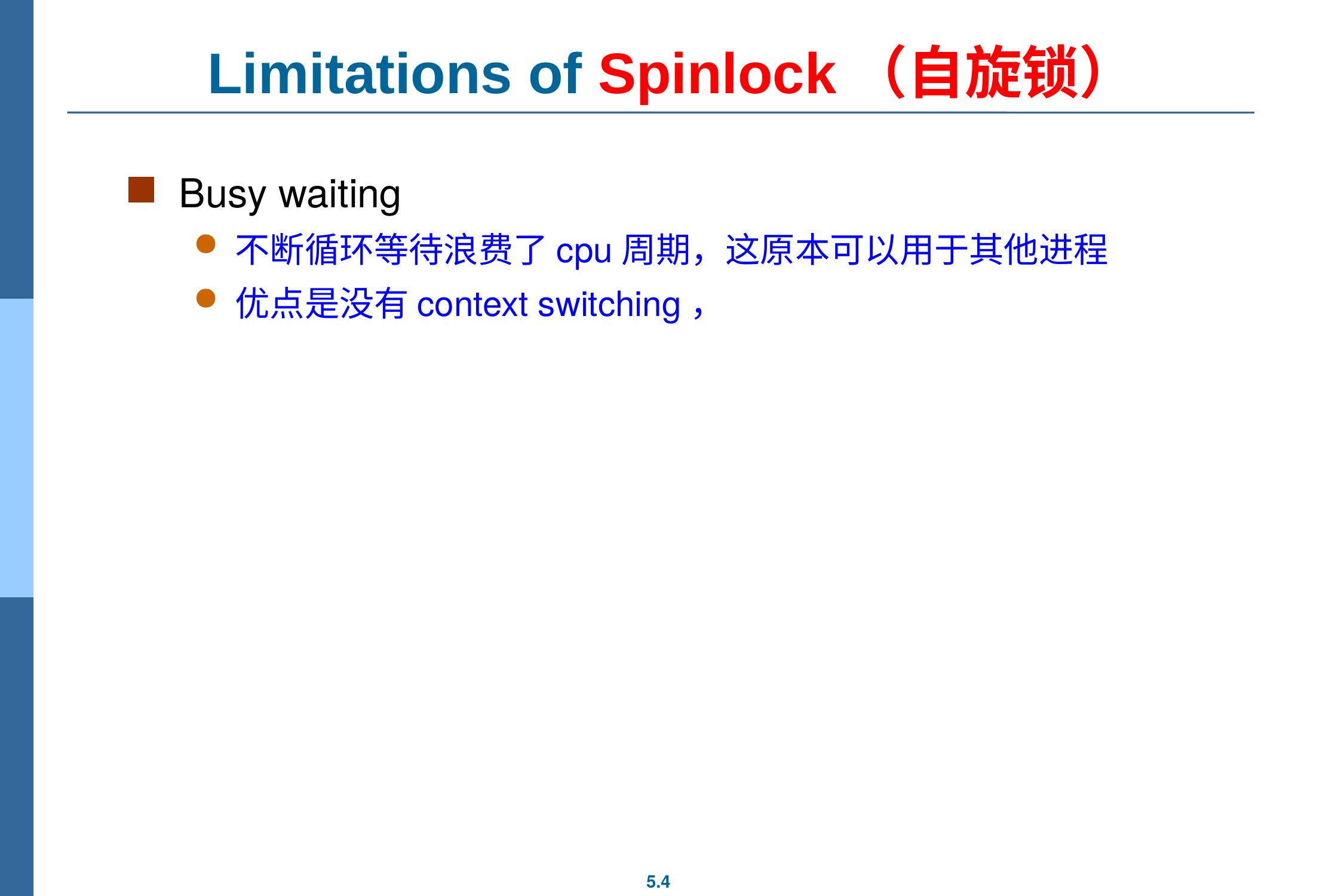

# Limitations of Spinlock（自旋锁）
Busy waiting
不断循环等待浪费了cpu周期，这原本可以用于其他进程
优点是没有context switching，